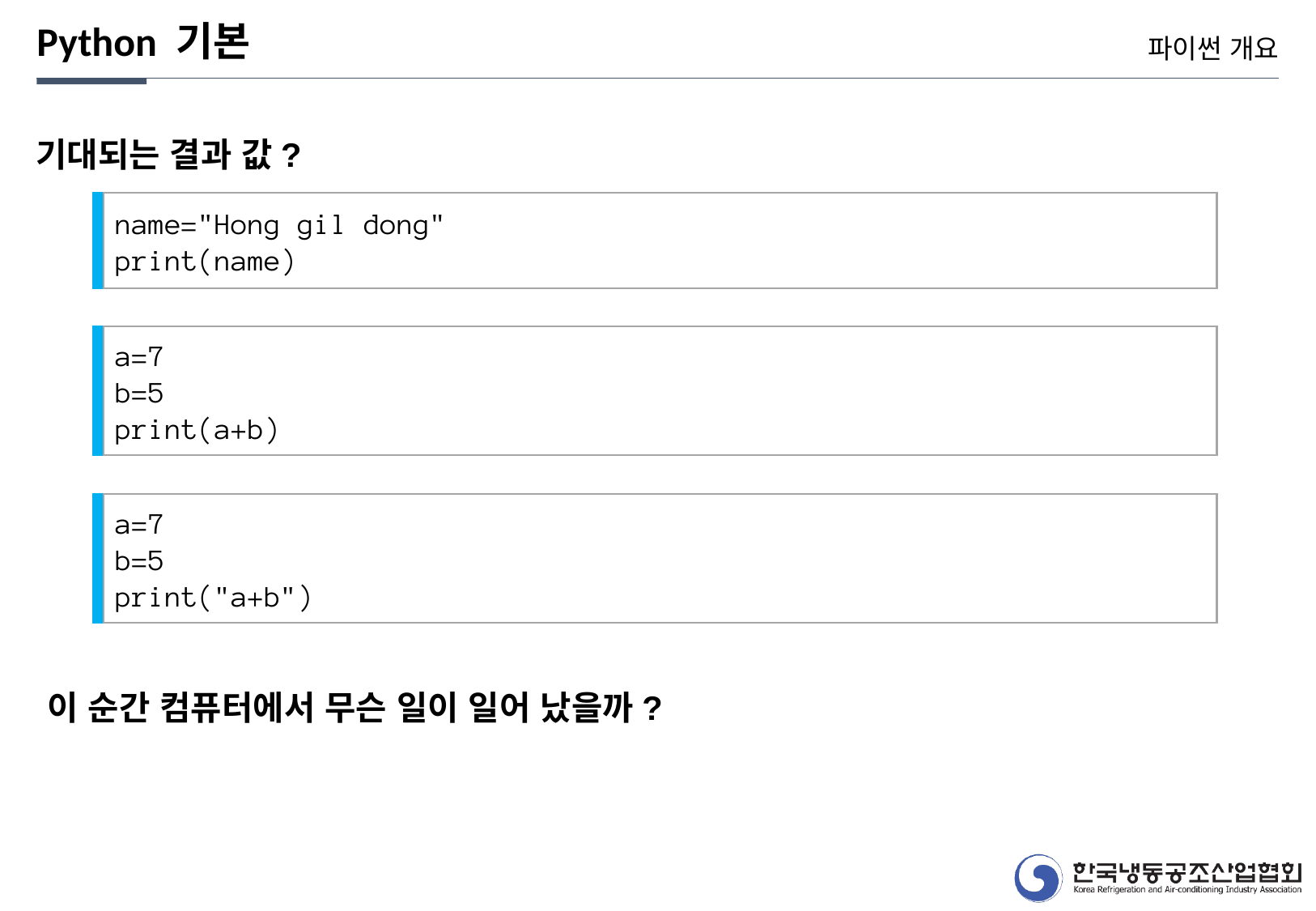

Python 기본
파이썬 개요
기대되는 결과 값?

name="Hong gil dong"
print(name)

a=7
b=5
print(a+b)

a=7
b=5
print("a+b")
이 순간 컴퓨터에서 무슨 일이 일어 났을까?